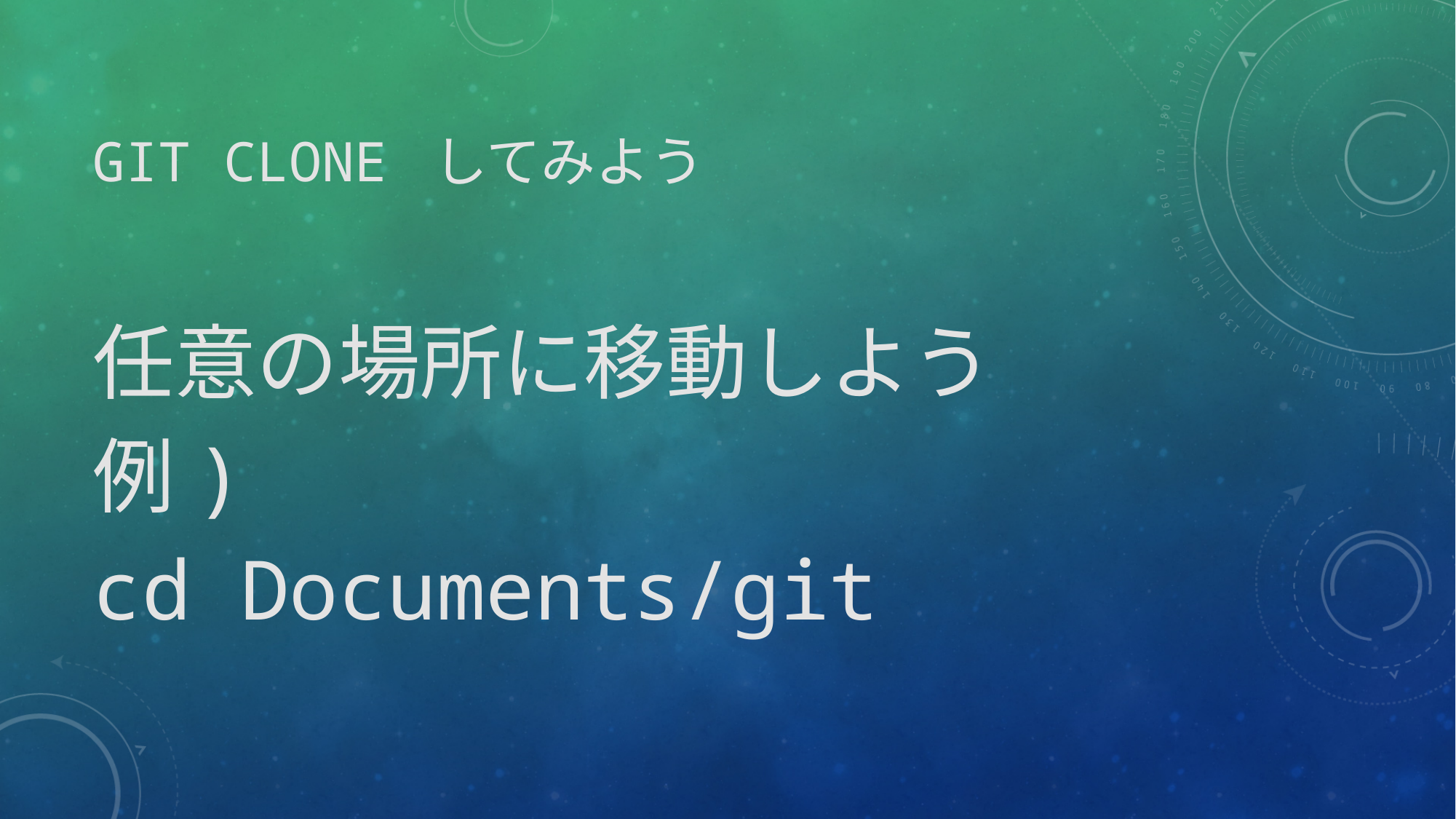

# Git clone してみよう
任意の場所に移動しよう
例)
cd Documents/git